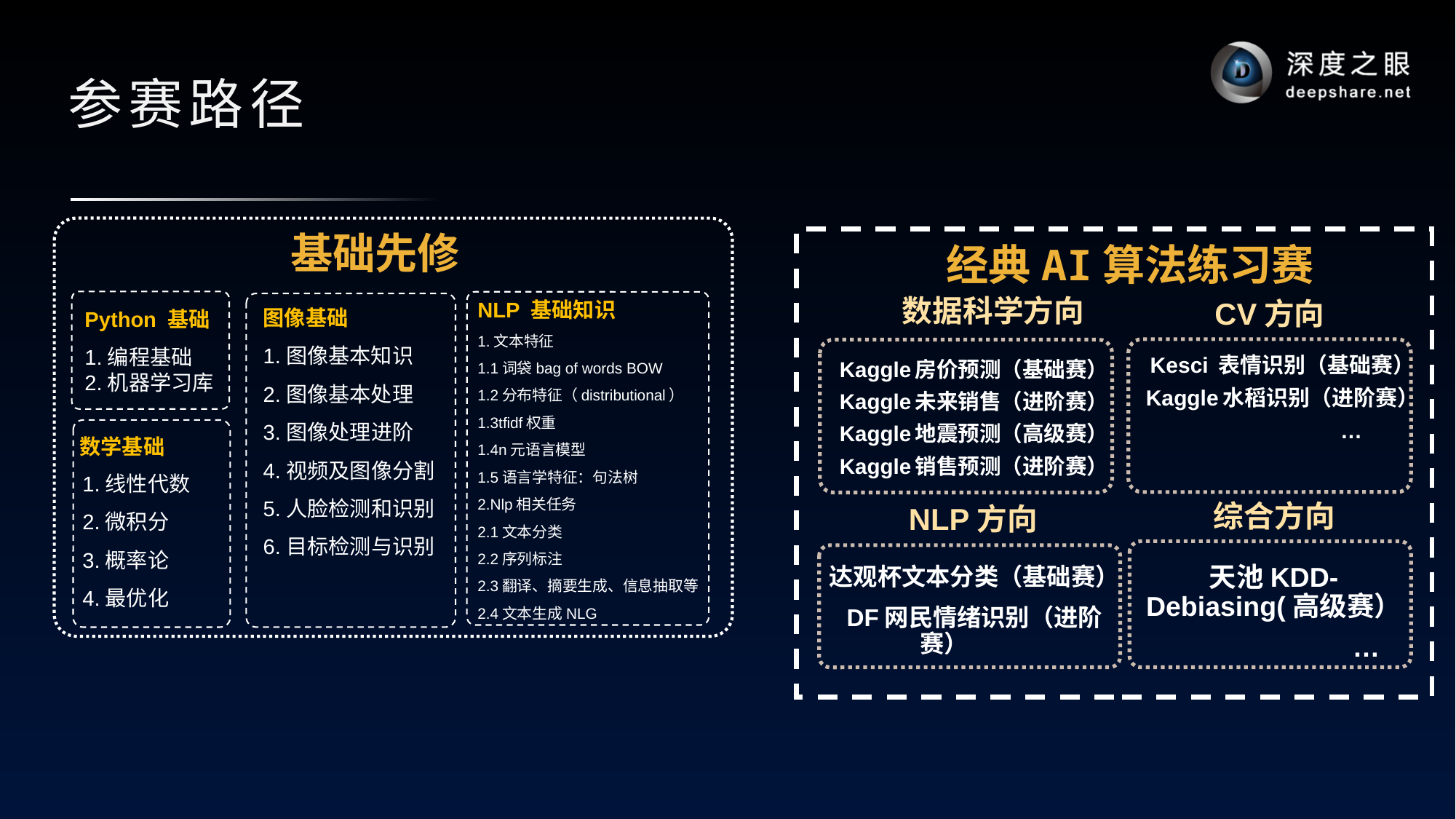

# 参赛路径

基础先修

经典AI算法练习赛
数据科学方向
Python 基础
1.编程基础
2.机器学习库
CV方向

NLP 基础知识
1.文本特征
1.1词袋bag of words BOW
1.2分布特征（distributional）
1.3tfidf权重
1.4n元语言模型
1.5语言学特征：句法树
2.Nlp相关任务
2.1文本分类
2.2序列标注
2.3翻译、摘要生成、信息抽取等
2.4文本生成NLG

图像基础
1.图像基本知识
2.图像基本处理
3.图像处理进阶
4.视频及图像分割
5.人脸检测和识别
6.目标检测与识别

Kesci 表情识别（基础赛）
Kaggle水稻识别（进阶赛）
                       …
Kaggle房价预测（基础赛）
Kaggle未来销售（进阶赛）
Kaggle地震预测（高级赛）
Kaggle销售预测（进阶赛）
数学基础

1.线性代数
2.微积分
3.概率论
4.最优化
综合方向
NLP方向

天池KDD-Debiasing(高级赛）
	          …
达观杯文本分类（基础赛）
DF网民情绪识别（进阶赛）